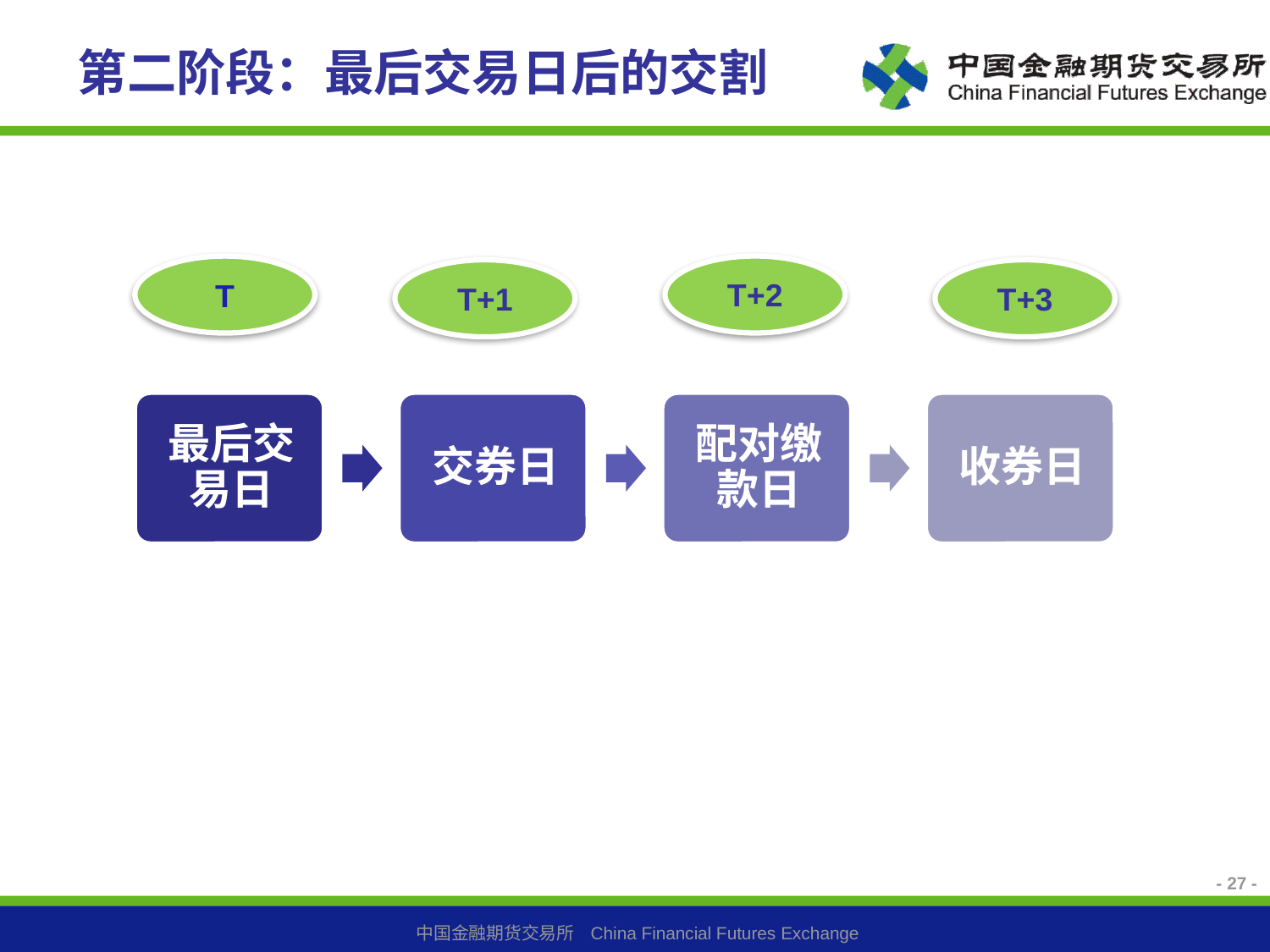

# 第二阶段：最后交易日后的交割

最后交易日

交券日

配对缴款日

收券日
T+2
T
T+1
T+3
- 27 -